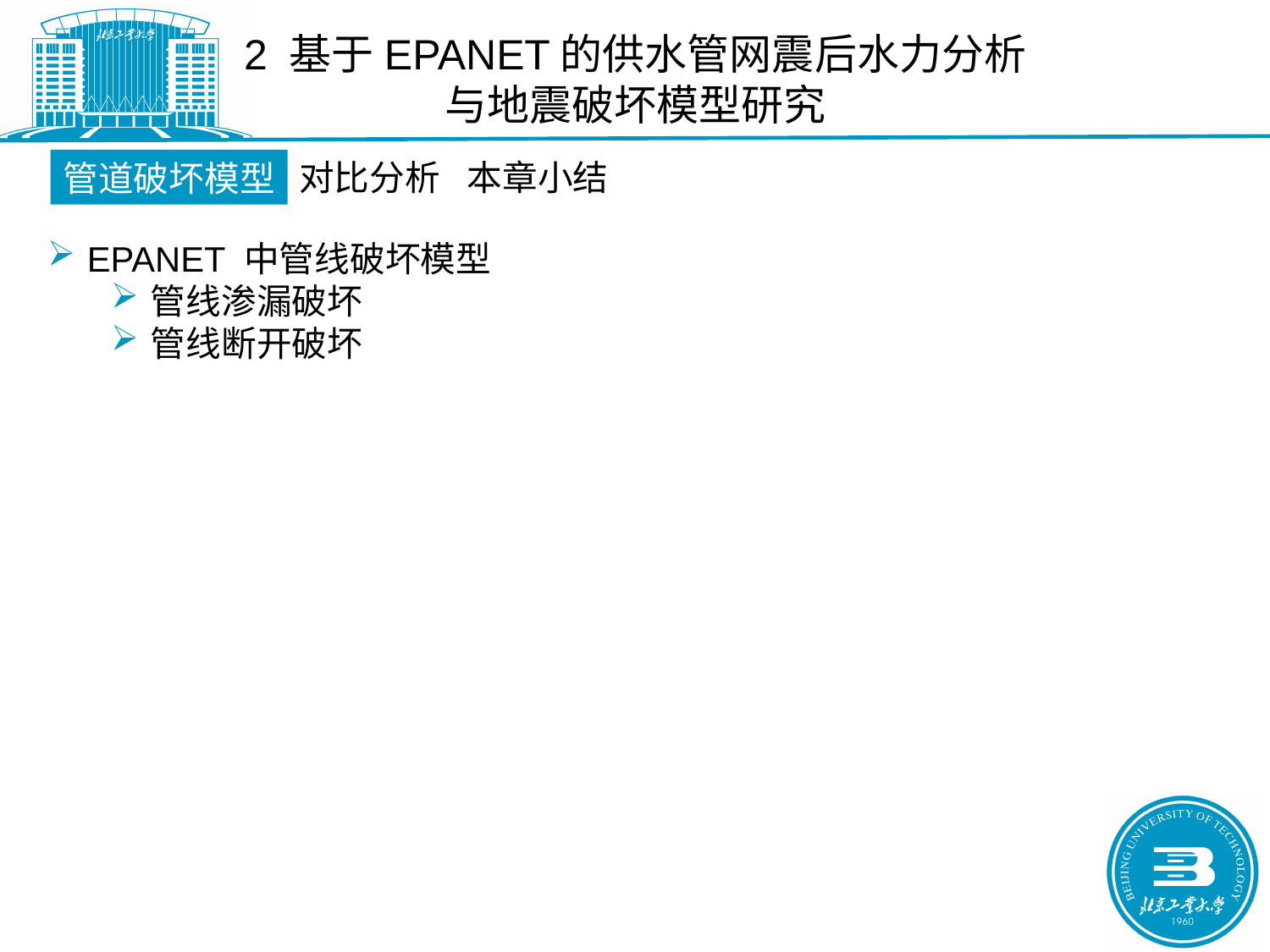

2 基于EPANET的供水管网震后水力分析
与地震破坏模型研究
对比分析
本章小结
管道破坏模型
EPANET 中管线破坏模型
管线渗漏破坏
管线断开破坏